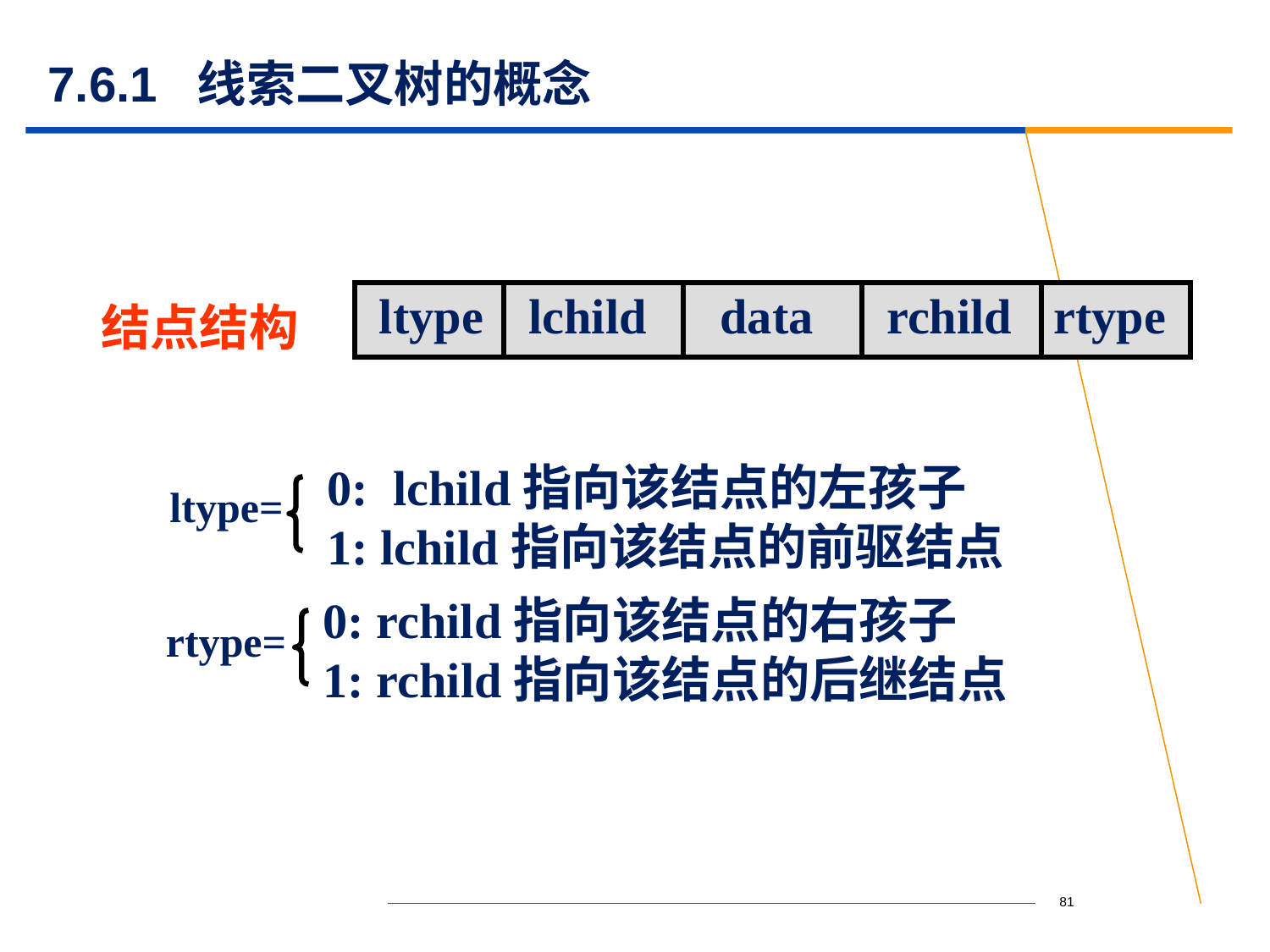

# 7.6.1  线索二叉树的概念
 ltype
 lchild
  data
 rchild
rtype
结点结构
0:  lchild指向该结点的左孩子
1: lchild指向该结点的前驱结点
ltype=

0: rchild指向该结点的右孩子
1: rchild指向该结点的后继结点
rtype=